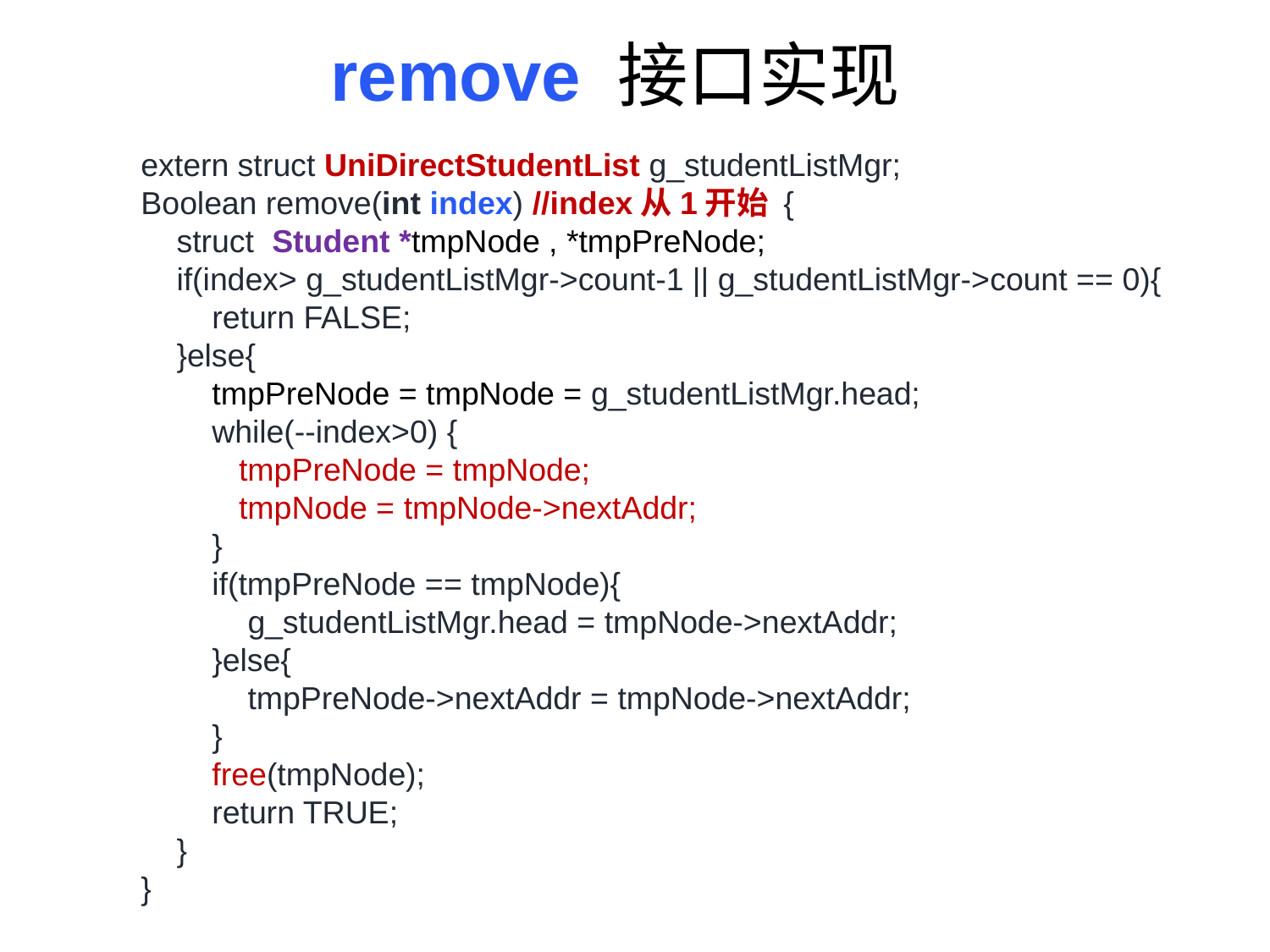

remove 接口实现
extern struct UniDirectStudentList g_studentListMgr;
Boolean remove(int index) //index从1开始 {
    struct  Student *tmpNode , *tmpPreNode;
    if(index> g_studentListMgr->count-1 || g_studentListMgr->count == 0){
        return FALSE;
    }else{
        tmpPreNode = tmpNode = g_studentListMgr.head;
        while(--index>0) {
           tmpPreNode = tmpNode;
           tmpNode = tmpNode->nextAddr;
        }
        if(tmpPreNode == tmpNode){
            g_studentListMgr.head = tmpNode->nextAddr;
        }else{
            tmpPreNode->nextAddr = tmpNode->nextAddr;
        }
        free(tmpNode);
        return TRUE;
    }
}